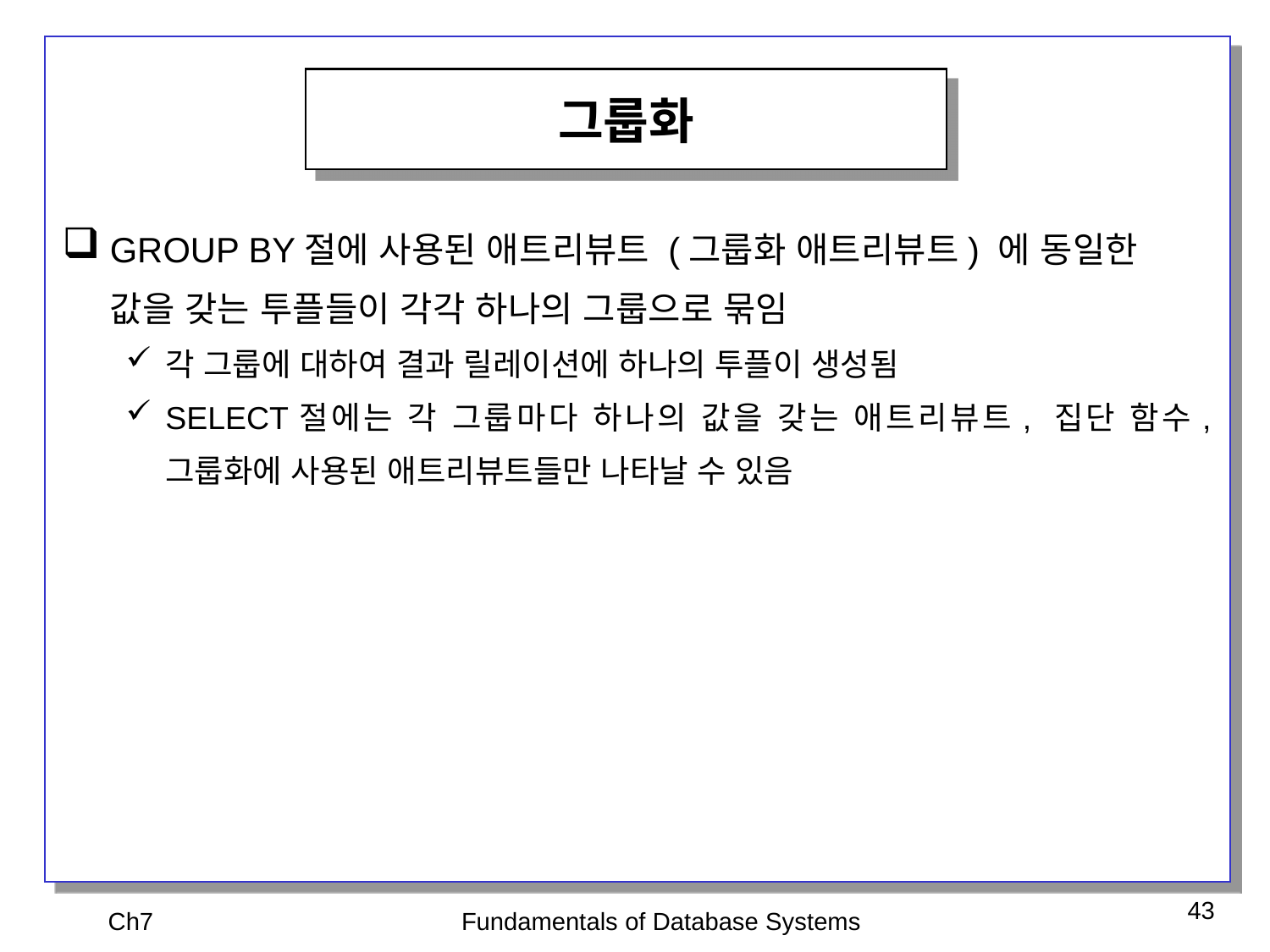

그룹화
GROUP BY절에 사용된 애트리뷰트 (그룹화 애트리뷰트) 에 동일한 값을 갖는 투플들이 각각 하나의 그룹으로 묶임
각 그룹에 대하여 결과 릴레이션에 하나의 투플이 생성됨
SELECT절에는 각 그룹마다 하나의 값을 갖는 애트리뷰트, 집단 함수, 그룹화에 사용된 애트리뷰트들만 나타날 수 있음

Ch7
Fundamentals of Database Systems
43